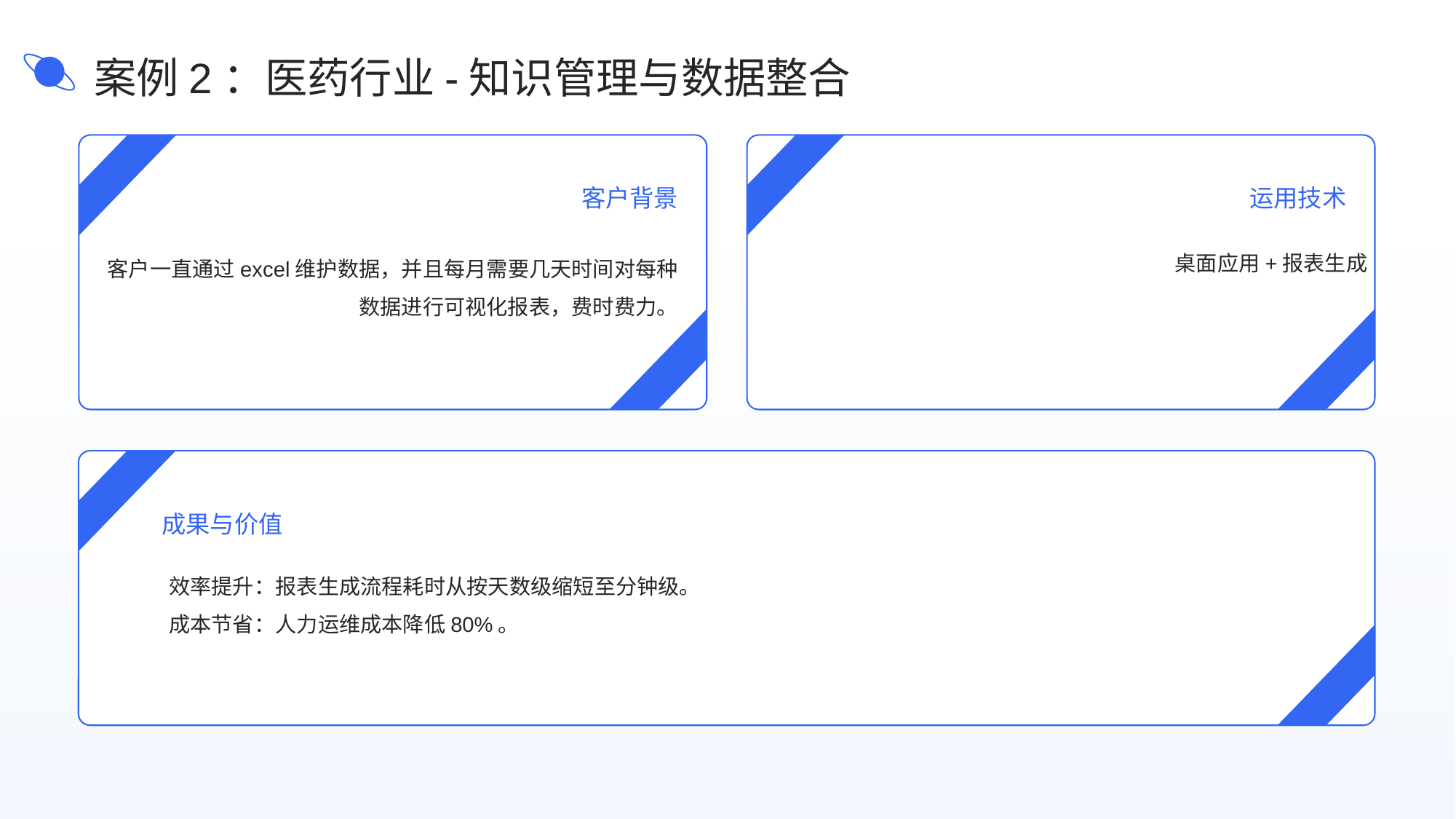

案例2：医药行业-知识管理与数据整合

客户背景
运用技术
桌面应用+报表生成
客户一直通过excel维护数据，并且每月需要几天时间对每种数据进行可视化报表，费时费力。

成果与价值
效率提升：报表生成流程耗时从按天数级缩短至分钟级。
成本节省：人力运维成本降低80%。